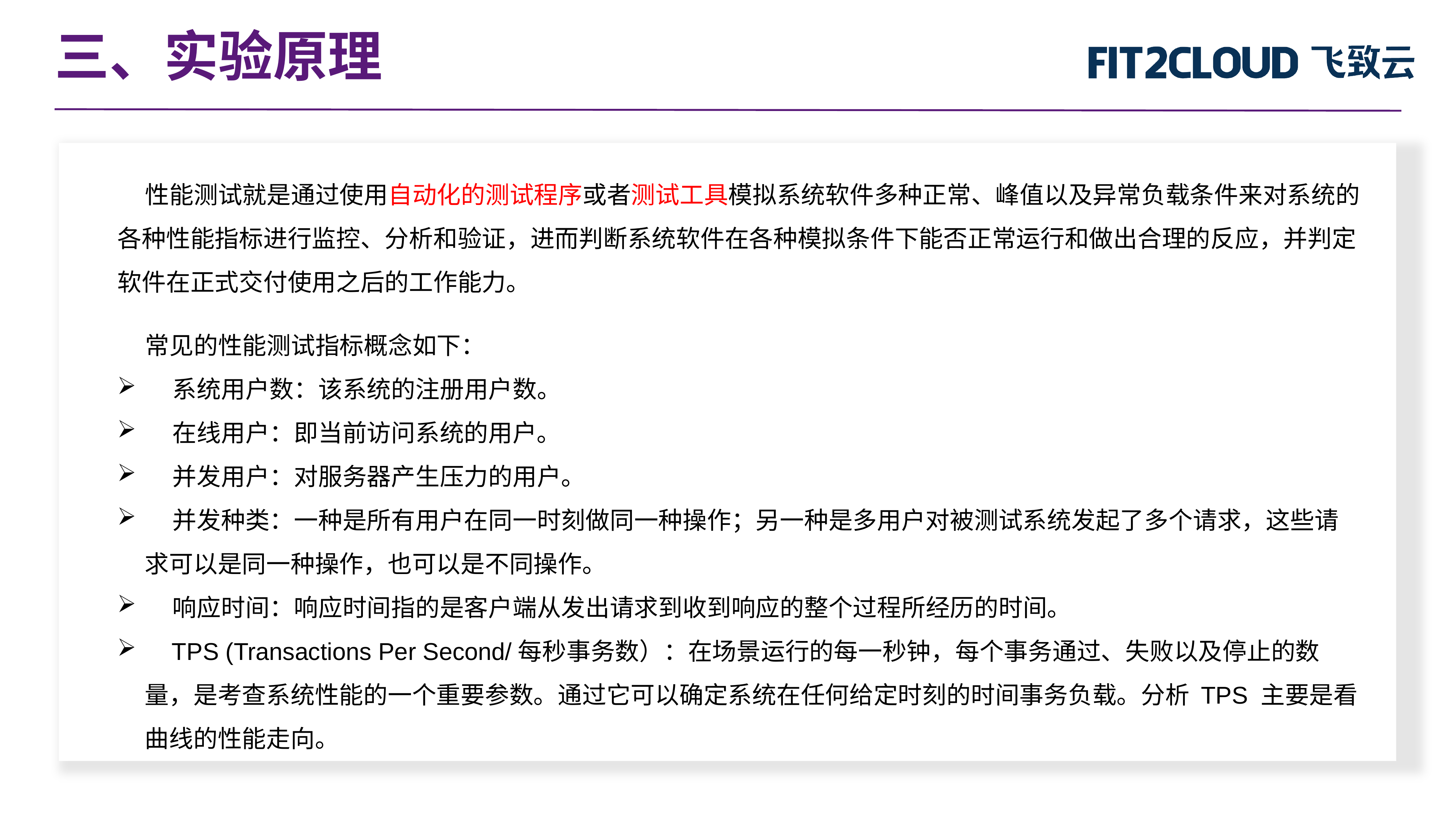

三、实验原理

    性能测试就是通过使用自动化的测试程序或者测试工具模拟系统软件多种正常、峰值以及异常负载条件来对系统的各种性能指标进行监控、分析和验证，进而判断系统软件在各种模拟条件下能否正常运行和做出合理的反应，并判定软件在正式交付使用之后的工作能力。
    常见的性能测试指标概念如下：
    系统用户数：该系统的注册用户数。
    在线用户：即当前访问系统的用户。
    并发用户：对服务器产生压力的用户。
    并发种类：一种是所有用户在同一时刻做同一种操作；另一种是多用户对被测试系统发起了多个请求，这些请求可以是同一种操作，也可以是不同操作。
    响应时间：响应时间指的是客户端从发出请求到收到响应的整个过程所经历的时间。
    TPS (Transactions Per Second/每秒事务数）：在场景运行的每一秒钟，每个事务通过、失败以及停止的数量，是考查系统性能的一个重要参数。通过它可以确定系统在任何给定时刻的时间事务负载。分析 TPS 主要是看曲线的性能走向。